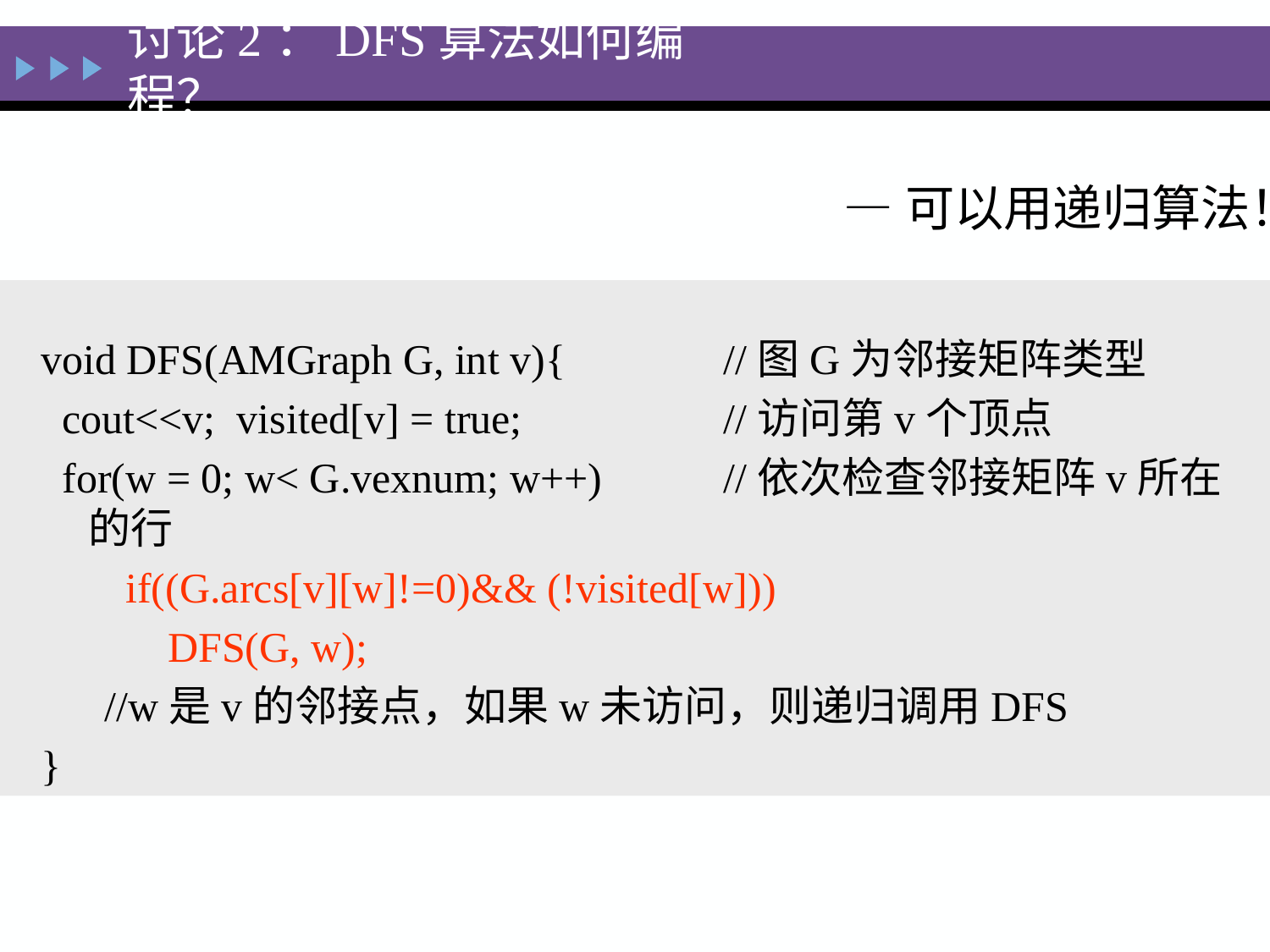

讨论2：DFS算法如何编程？
—可以用递归算法！

void DFS(AMGraph G, int v){        	//图G为邻接矩阵类型
  cout<<v;  visited[v] = true;  		//访问第v个顶点
  for(w = 0; w< G.vexnum; w++)  	//依次检查邻接矩阵v所在的行
        if((G.arcs[v][w]!=0)&& (!visited[w]))
            DFS(G, w);
      //w是v的邻接点，如果w未访问，则递归调用DFS
}